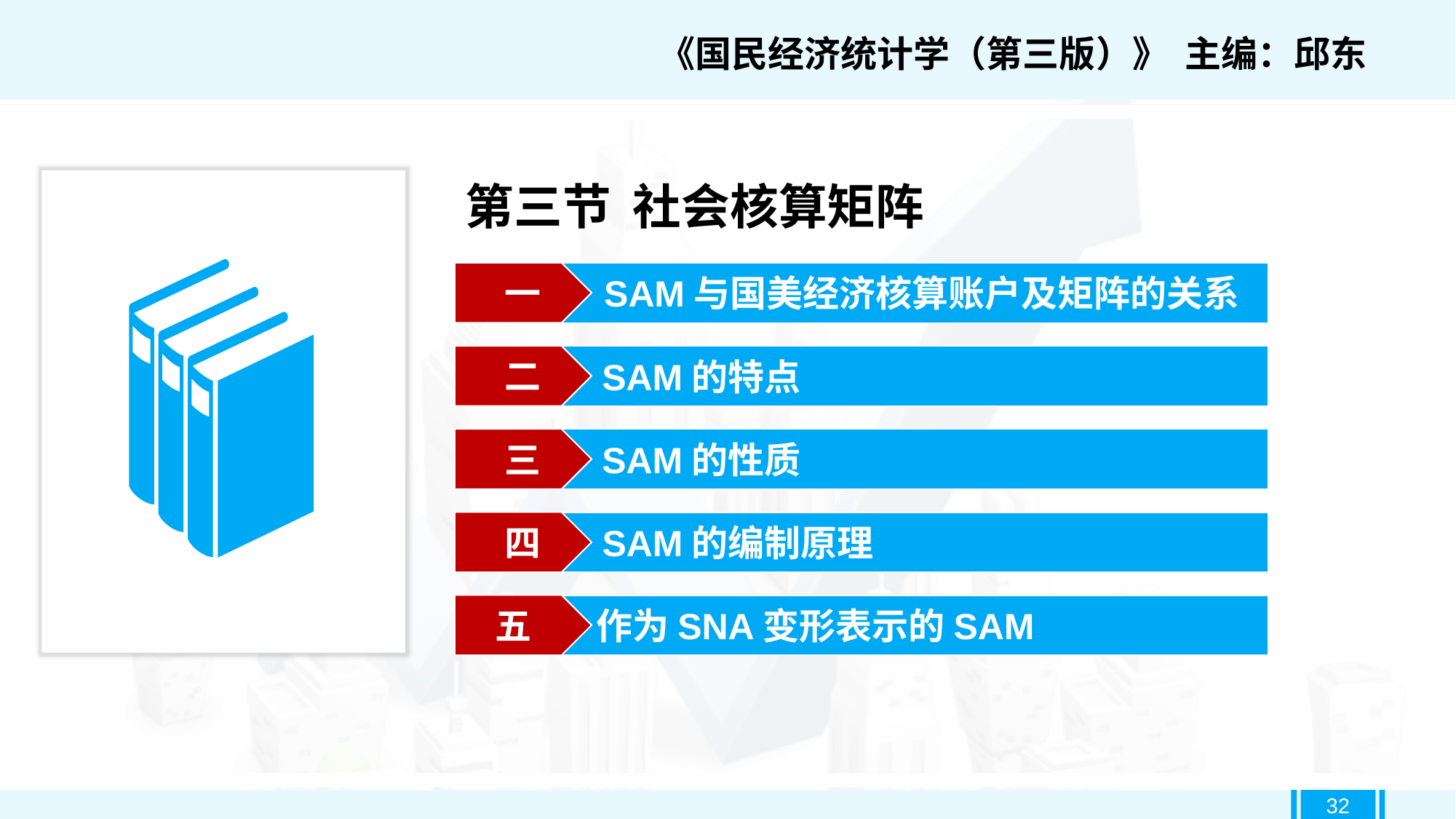

《国民经济统计学（第三版）》  主编：邱东

第三节  社会核算矩阵

一

SAM与国美经济核算账户及矩阵的关系

二

SAM的特点

三

SAM的性质

四

SAM的编制原理

五

作为SNA变形表示的SAM
32